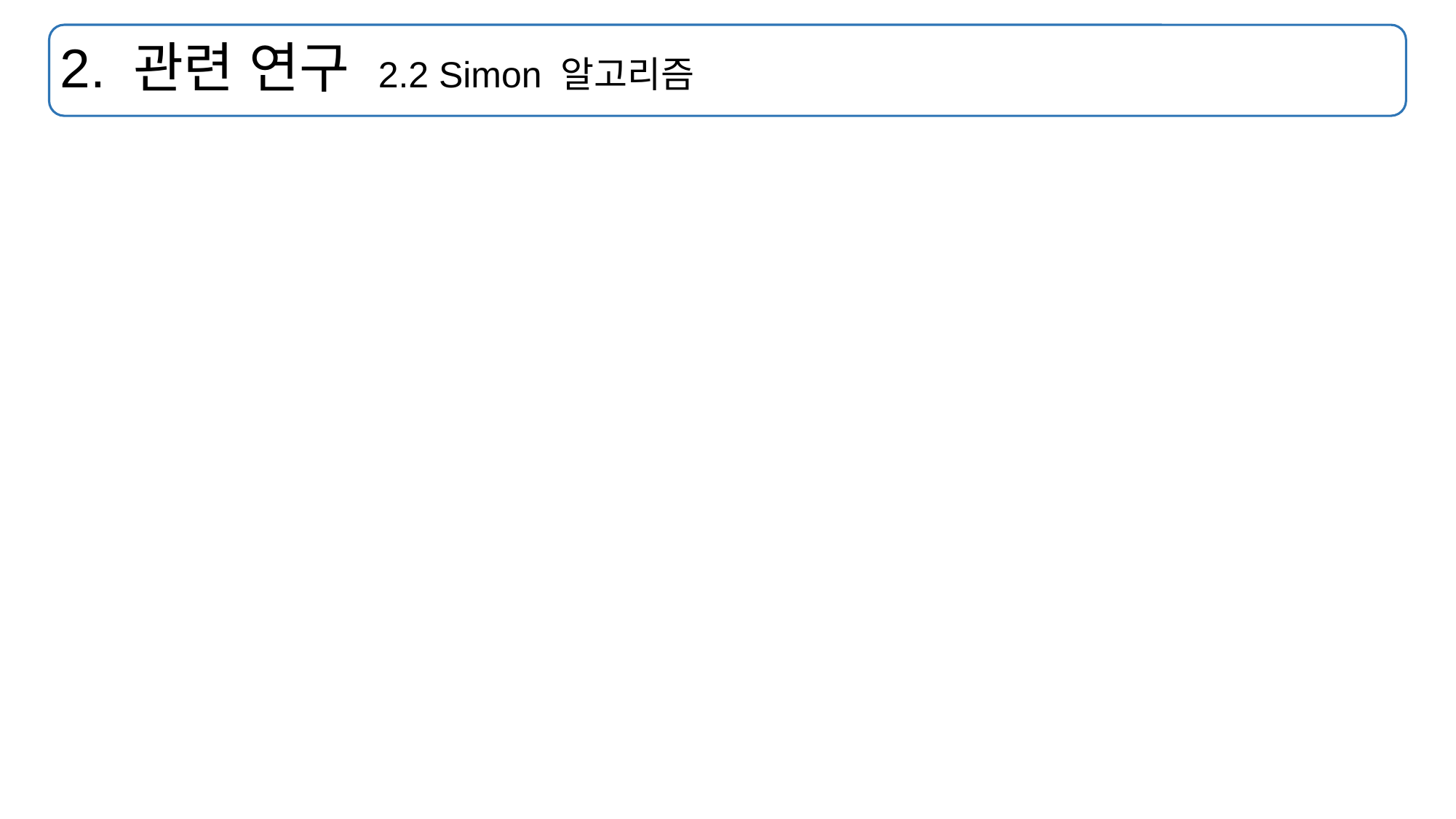

# 2. 관련 연구 2.2 Simon 알고리즘